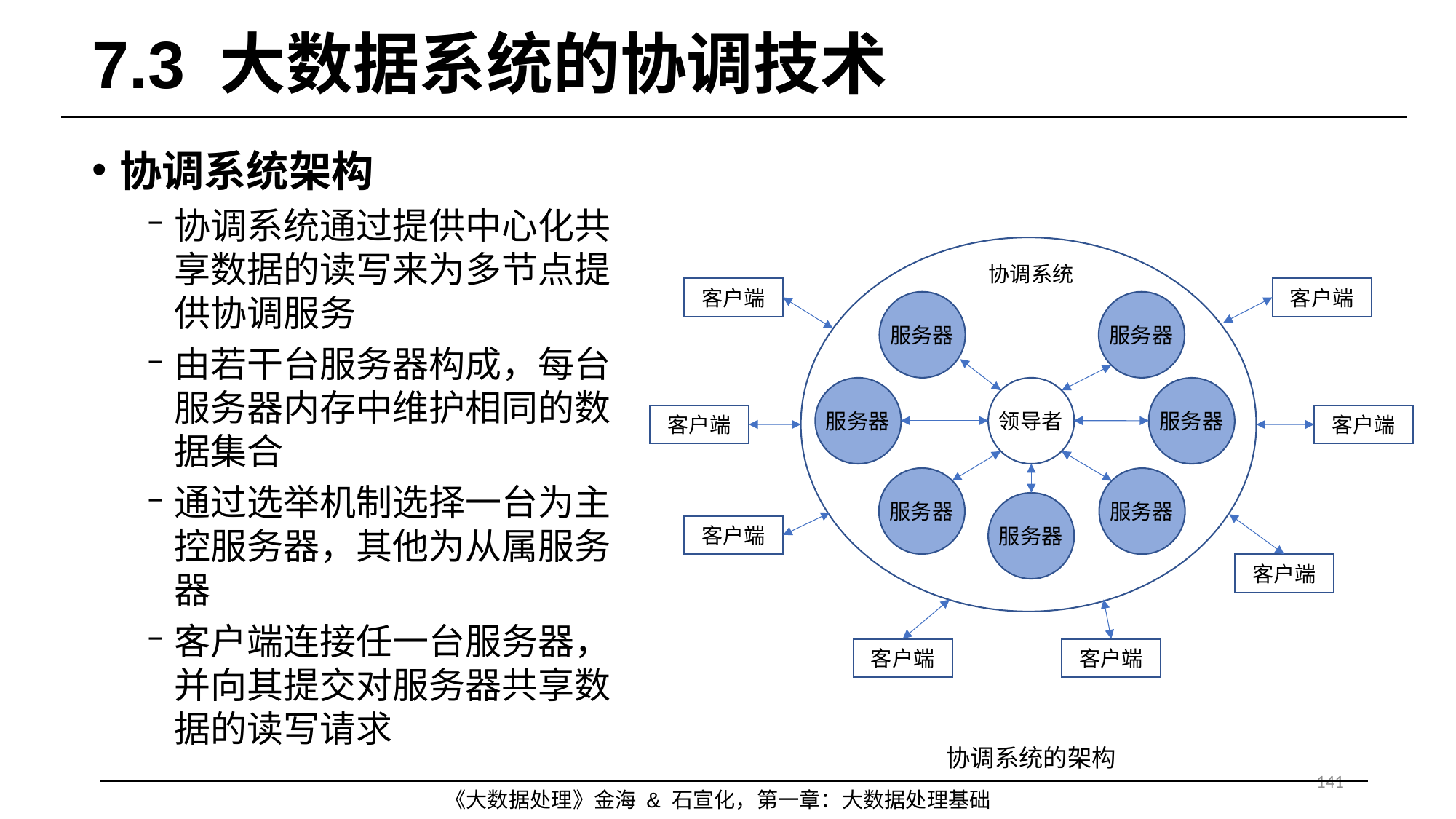

# 7.3 大数据系统的协调技术
协调系统架构
协调系统通过提供中心化共享数据的读写来为多节点提供协调服务
由若干台服务器构成，每台服务器内存中维护相同的数据集合
通过选举机制选择一台为主控服务器，其他为从属服务器
客户端连接任一台服务器，并向其提交对服务器共享数据的读写请求

协调系统

服务器

服务器

服务器

领导者

服务器

服务器

服务器

服务器
客户端
客户端
客户端
客户端
客户端
客户端
客户端
客户端
协调系统的架构
141